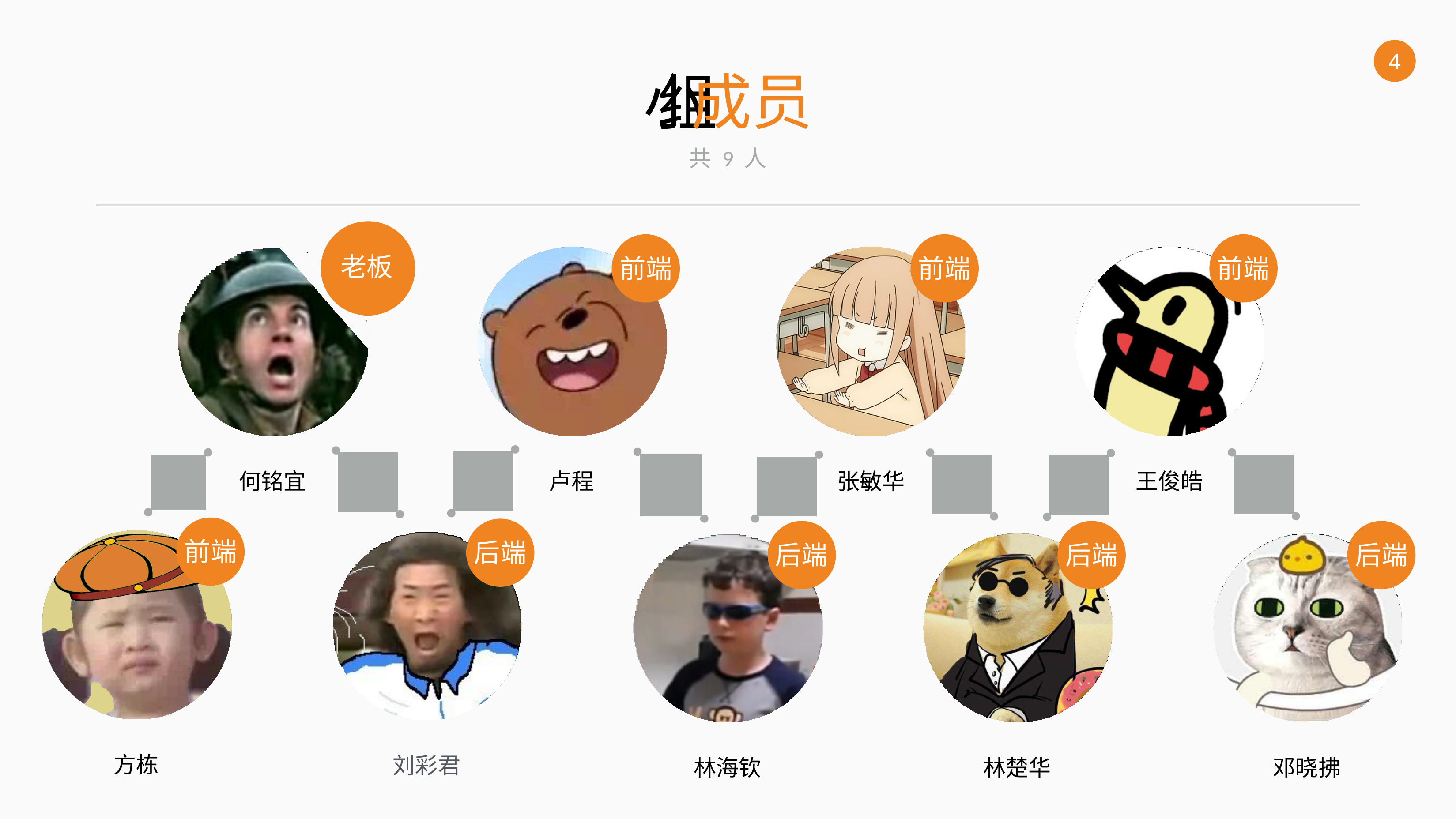

4
# ⼩    组    成员
共 9 ⼈

老板
前端
前端
前端

何铭宜
卢程
张敏华
王俊皓

前端
后端
后端
后端
后端
方栋
刘彩君
林海钦
林楚华
邓晓拂